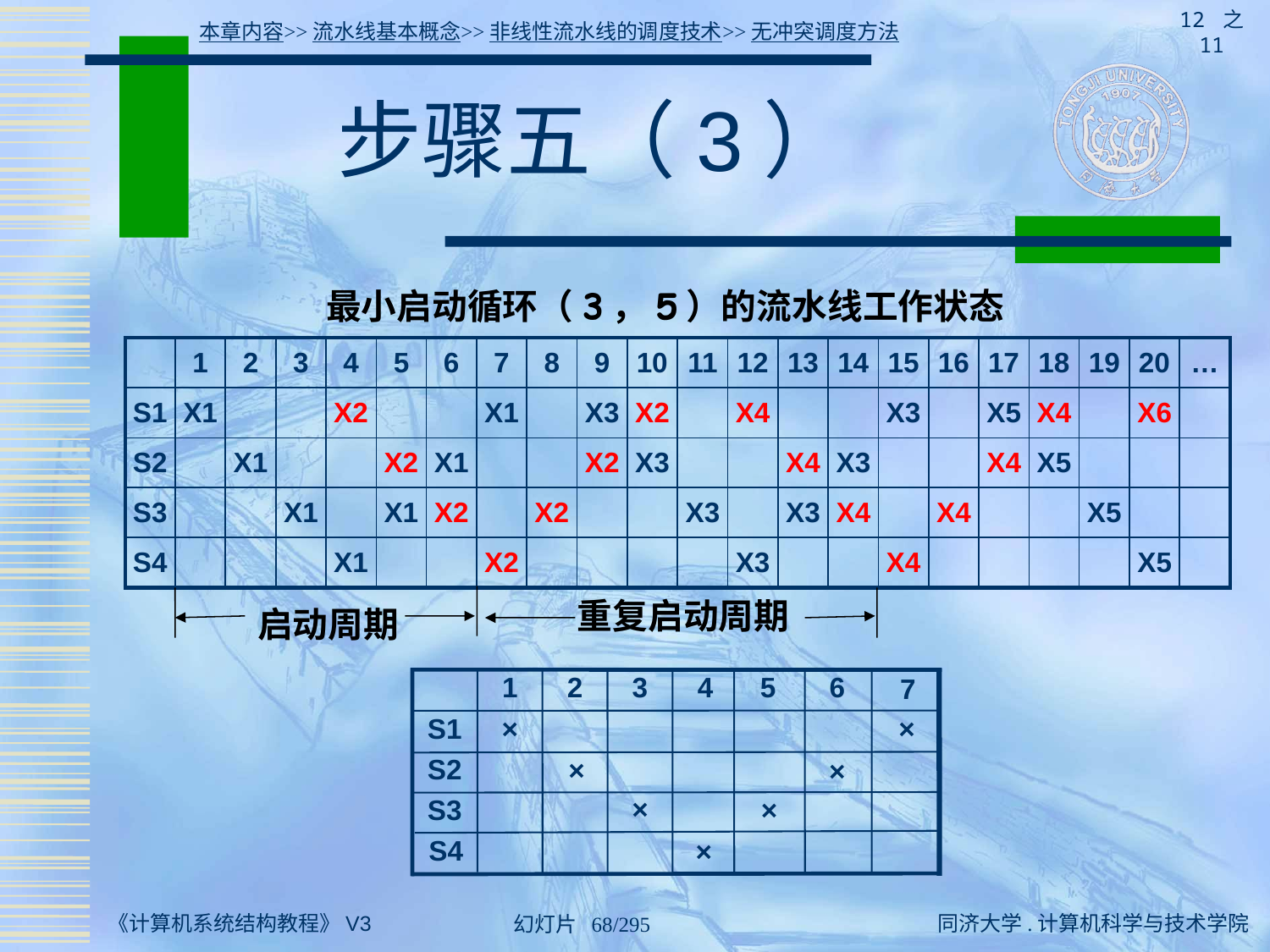

12 之 11
本章内容>>流水线基本概念>>非线性流水线的调度技术>>无冲突调度方法
# 步骤五（3）
最小启动循环（3，5）的流水线工作状态
|  | 1 | 2 | 3 | 4 | 5 | 6 | 7 | 8 | 9 | 10 | 11 | 12 | 13 | 14 | 15 | 16 | 17 | 18 | 19 | 20 | … |
| --- | --- | --- | --- | --- | --- | --- | --- | --- | --- | --- | --- | --- | --- | --- | --- | --- | --- | --- | --- | --- | --- |
| S1 | X1 |  |  | X2 |  |  | X1 |  | X3 | X2 |  | X4 |  |  | X3 |  | X5 | X4 |  | X6 |  |
| S2 |  | X1 |  |  | X2 | X1 |  |  | X2 | X3 |  |  | X4 | X3 |  |  | X4 | X5 |  |  |  |
| S3 |  |  | X1 |  | X1 | X2 |  | X2 |  |  | X3 |  | X3 | X4 |  | X4 |  |  | X5 |  |  |
| S4 |  |  |  | X1 |  |  | X2 |  |  |  |  | X3 |  |  | X4 |  |  |  |  | X5 |  |

重复启动周期

启动周期

1

2

3

4

5
6

7

S1
×

×
S2

×
×
×

×
S3

S4
×